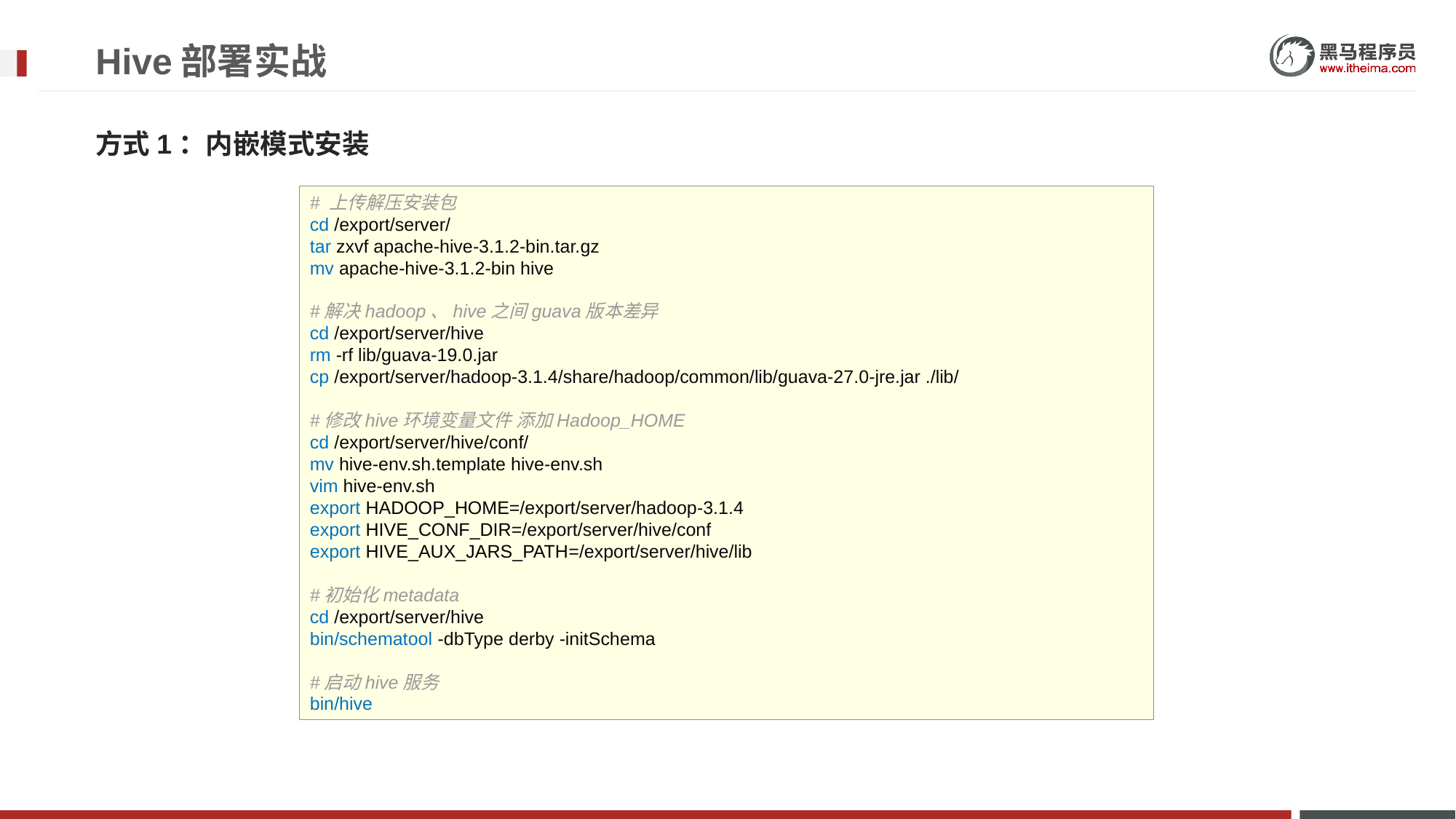

# Hive部署实战
方式1：内嵌模式安装
# 上传解压安装包 cd /export/server/ tar zxvf apache-hive-3.1.2-bin.tar.gz mv apache-hive-3.1.2-bin hive #解决hadoop、hive之间guava版本差异 cd /export/server/hive rm -rf lib/guava-19.0.jar cp /export/server/hadoop-3.1.4/share/hadoop/common/lib/guava-27.0-jre.jar ./lib/ #修改hive环境变量文件 添加Hadoop_HOME cd /export/server/hive/conf/ mv hive-env.sh.template hive-env.sh vim hive-env.sh export HADOOP_HOME=/export/server/hadoop-3.1.4 export HIVE_CONF_DIR=/export/server/hive/conf export HIVE_AUX_JARS_PATH=/export/server/hive/lib #初始化metadata cd /export/server/hive bin/schematool -dbType derby -initSchema #启动hive服务 bin/hive